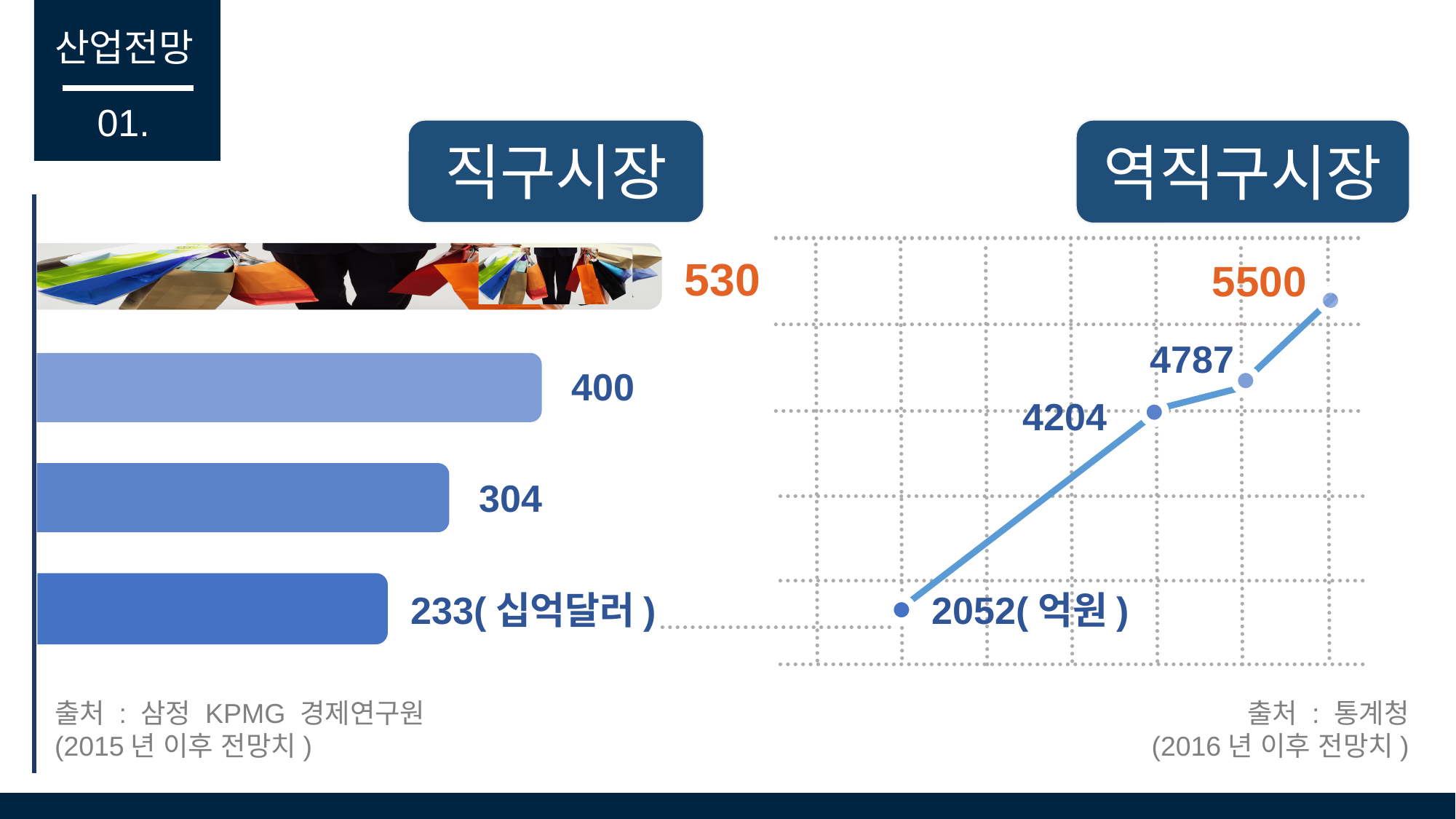

산업전망
01.

직구시장

역직구시장
530
2017(F)
5500

4787

2016(F)
400

4204

2015
304

2014
233(십억달러)
2052(억원)

출처 : 통계청
(2016년 이후 전망치)
출처 : 삼정 KPMG 경제연구원
(2015년 이후 전망치)